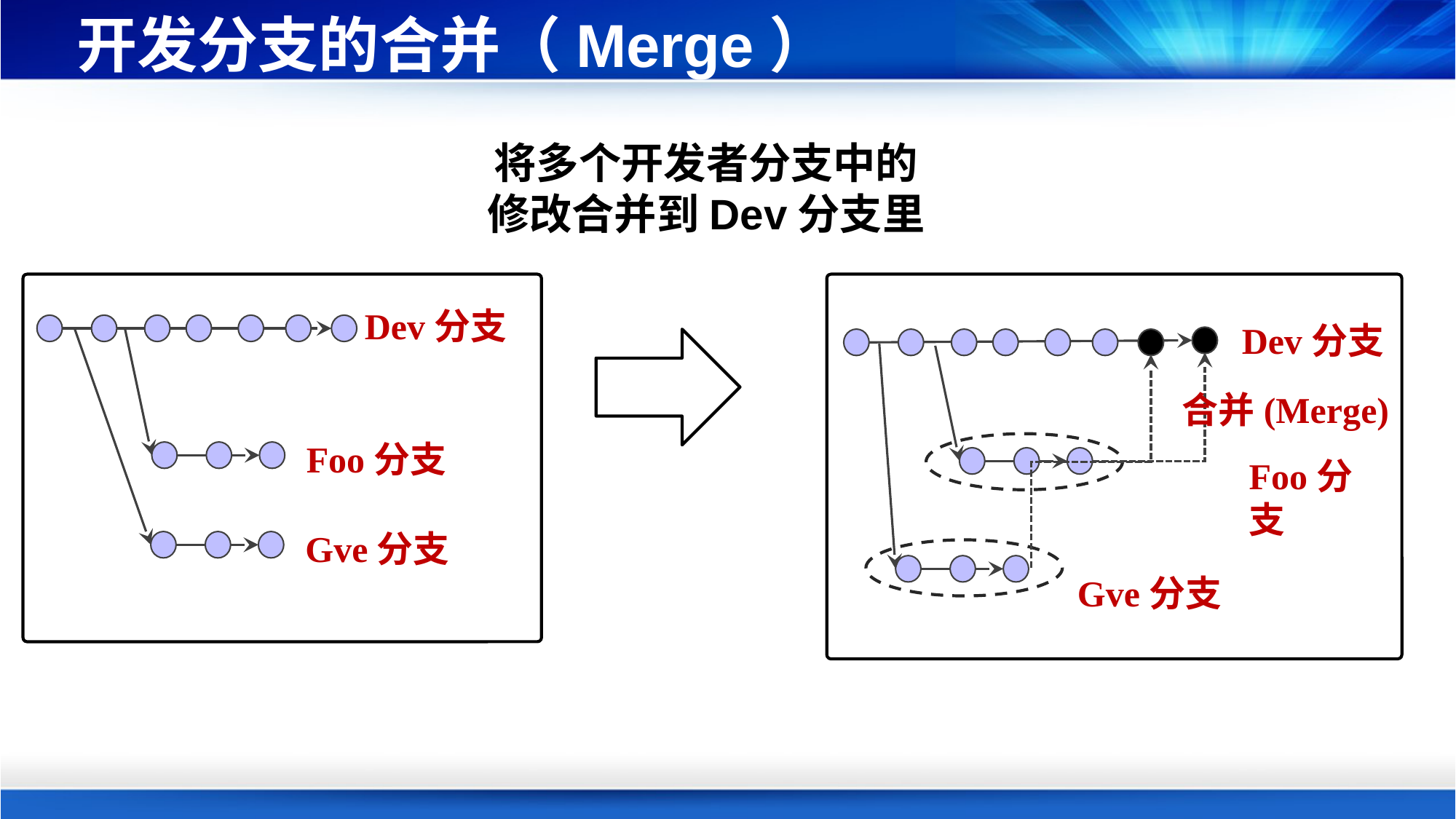

# 开发分支的合并（Merge）
将多个开发者分支中的修改合并到Dev分支里

Dev分支
Dev分支

合并(Merge)
Foo分支

Foo分支
Gve分支

Gve分支